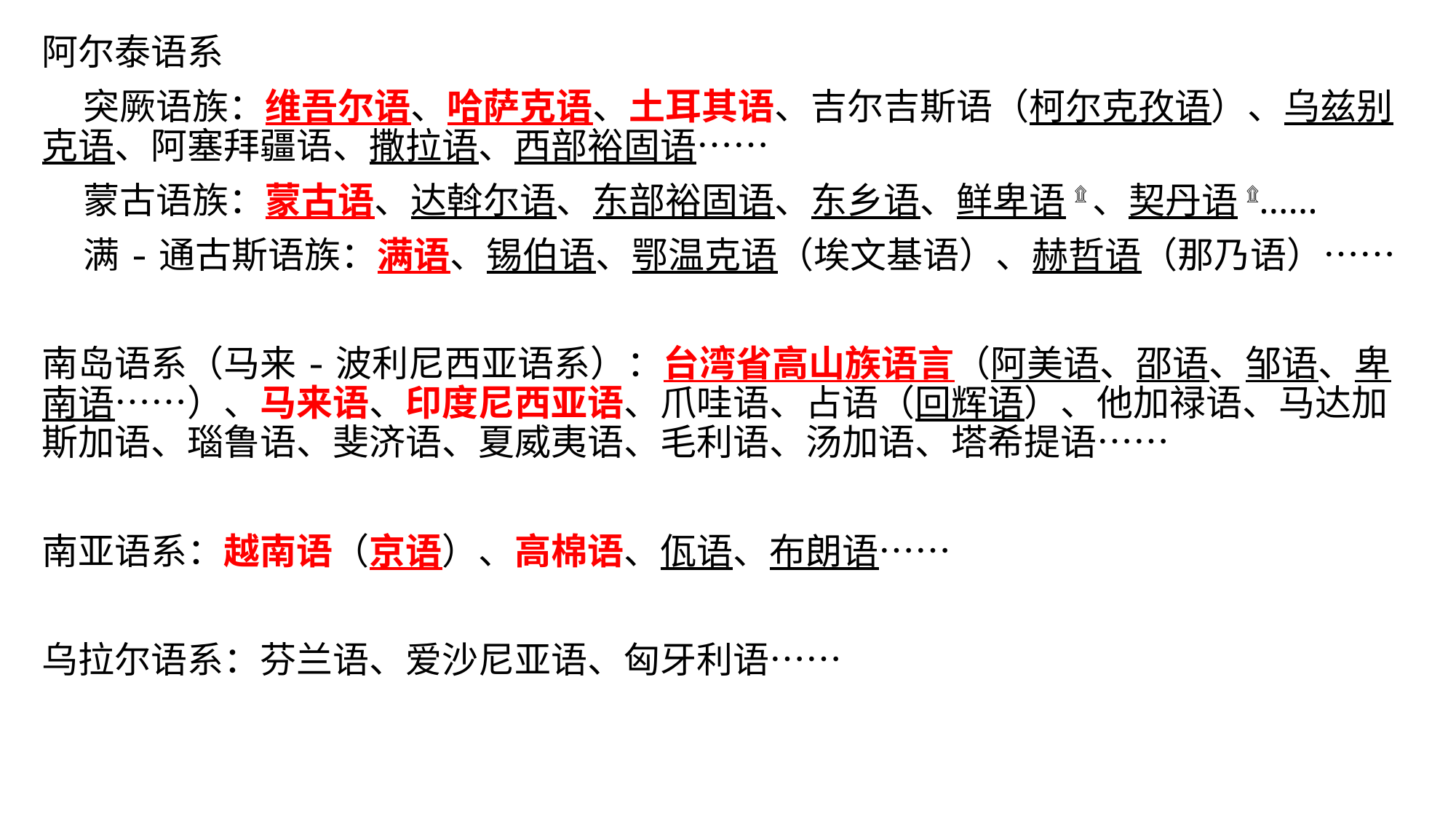

阿尔泰语系
    突厥语族：维吾尔语、哈萨克语、土耳其语、吉尔吉斯语（柯尔克孜语）、乌兹别克语、阿塞拜疆语、撒拉语、西部裕固语……
    蒙古语族：蒙古语、达斡尔语、东部裕固语、东乡语、鲜卑语۩、契丹语۩……
    满-通古斯语族：满语、锡伯语、鄂温克语（埃文基语）、赫哲语（那乃语）……

南岛语系（马来-波利尼西亚语系）：台湾省高山族语言（阿美语、邵语、邹语、卑南语……）、马来语、印度尼西亚语、爪哇语、占语（回辉语）、他加禄语、马达加斯加语、瑙鲁语、斐济语、夏威夷语、毛利语、汤加语、塔希提语……

南亚语系：越南语（京语）、高棉语、佤语、布朗语……

乌拉尔语系：芬兰语、爱沙尼亚语、匈牙利语……